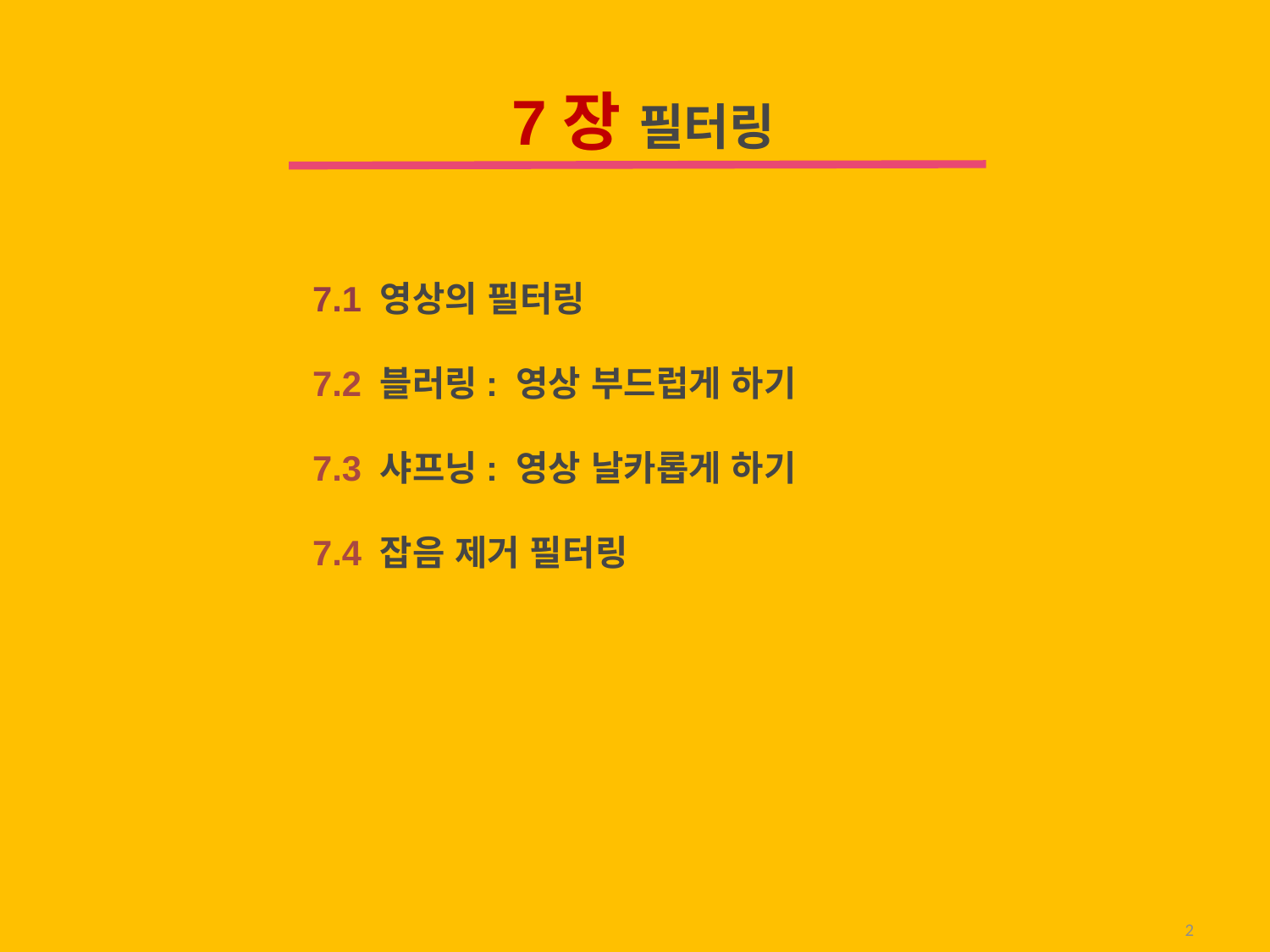

7장 필터링
7.1 영상의 필터링
7.2 블러링: 영상 부드럽게 하기
7.3 샤프닝: 영상 날카롭게 하기
7.4 잡음 제거 필터링
2